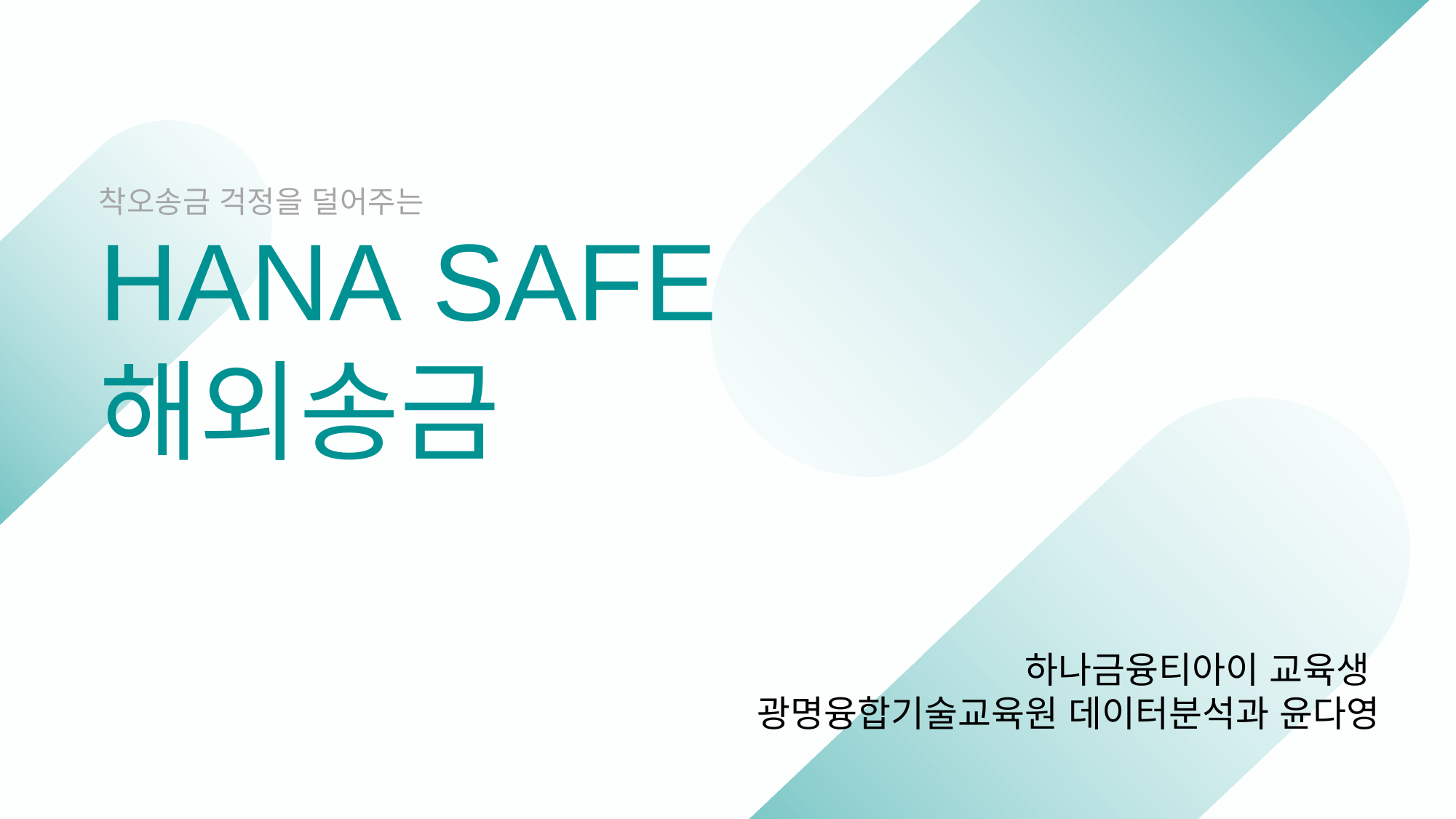

착오송금 걱정을 덜어주는
HANA SAFE
해외송금

하나금융티아이 교육생
광명융합기술교육원 데이터분석과 윤다영